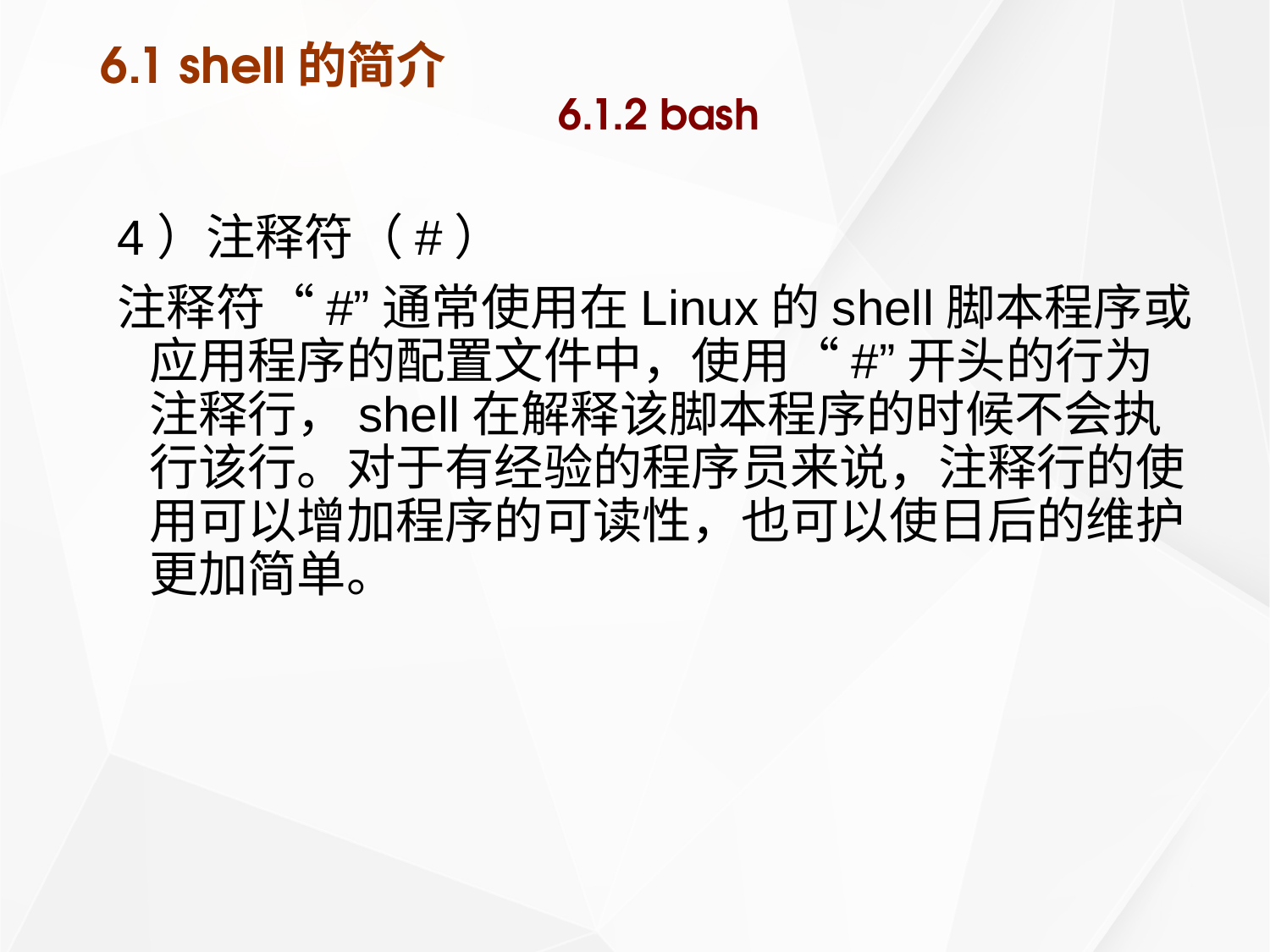

# 6.1 shell的简介 6.1.2 bash
4）注释符（#）
注释符“#”通常使用在Linux的shell脚本程序或应用程序的配置文件中，使用“#”开头的行为注释行，shell在解释该脚本程序的时候不会执行该行。对于有经验的程序员来说，注释行的使用可以增加程序的可读性，也可以使日后的维护更加简单。